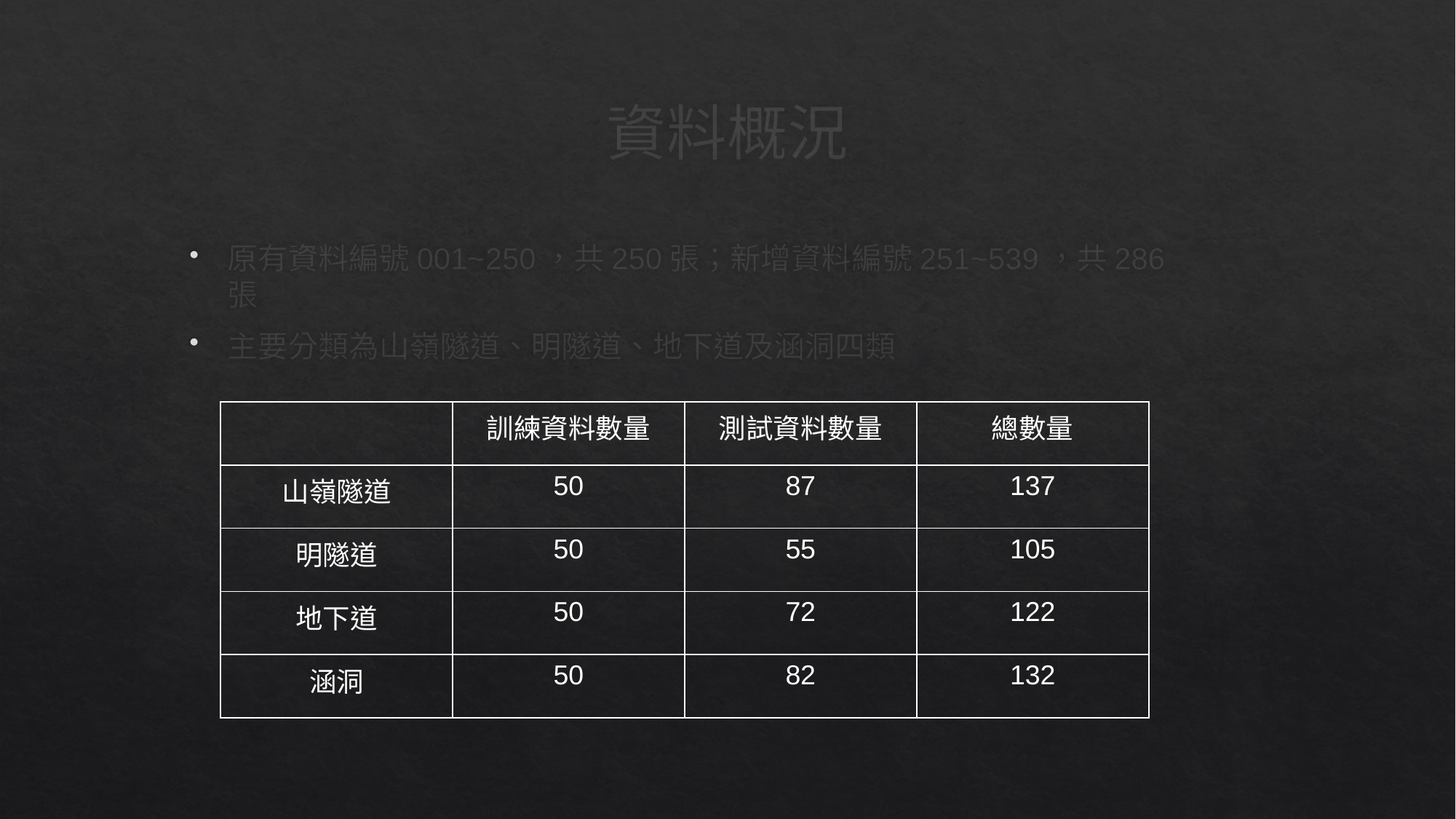

# 資料概況
原有資料編號001~250，共250張；新增資料編號251~539，共286張
主要分類為山嶺隧道、明隧道、地下道及涵洞四類
|  | 訓練資料數量 | 測試資料數量 | 總數量 |
| --- | --- | --- | --- |
| 山嶺隧道 | 50 | 87 | 137 |
| 明隧道 | 50 | 55 | 105 |
| 地下道 | 50 | 72 | 122 |
| 涵洞 | 50 | 82 | 132 |